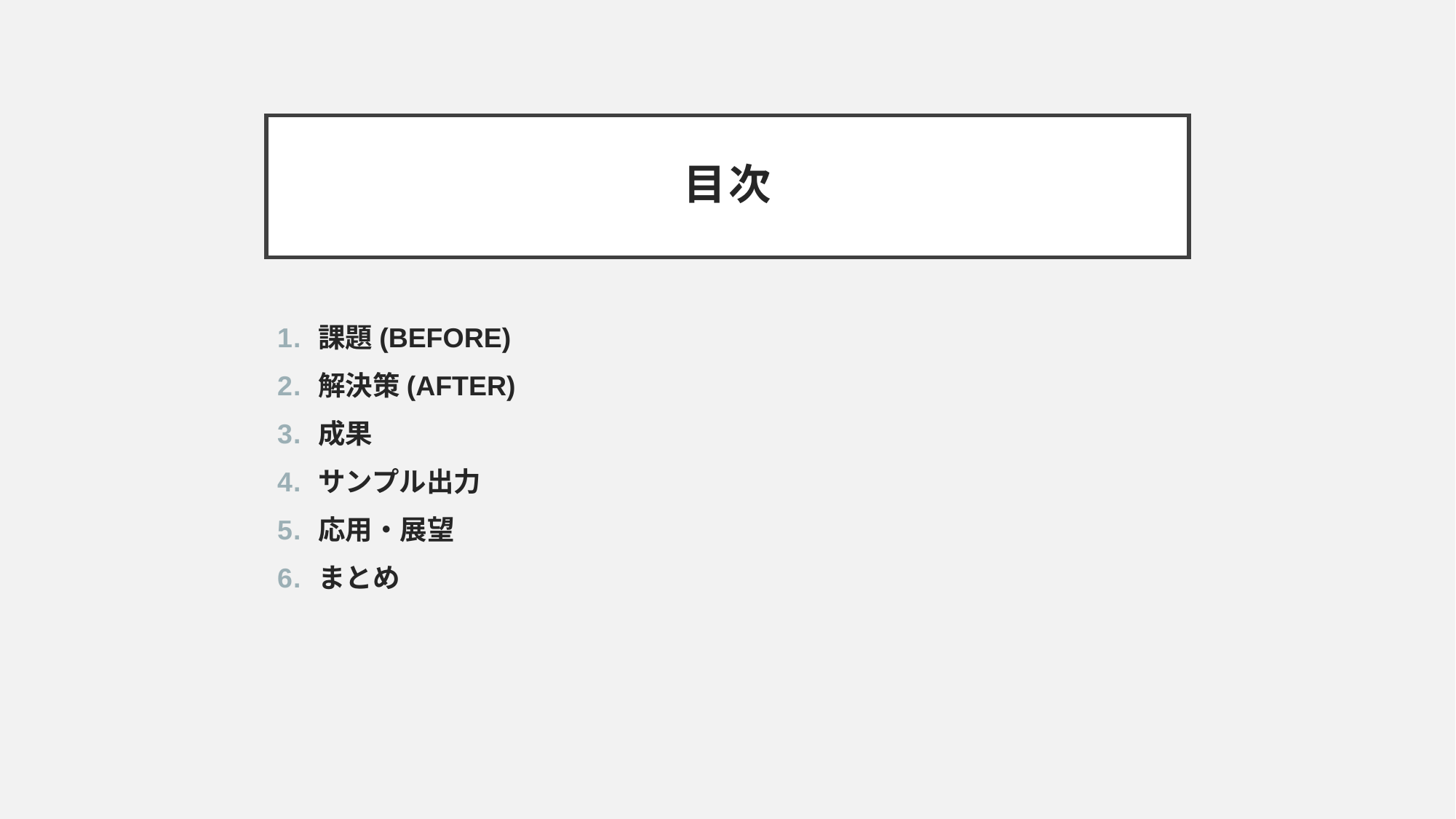

# 目次
課題(BEFORE)
解決策(AFTER)
成果
サンプル出力
応用・展望
まとめ